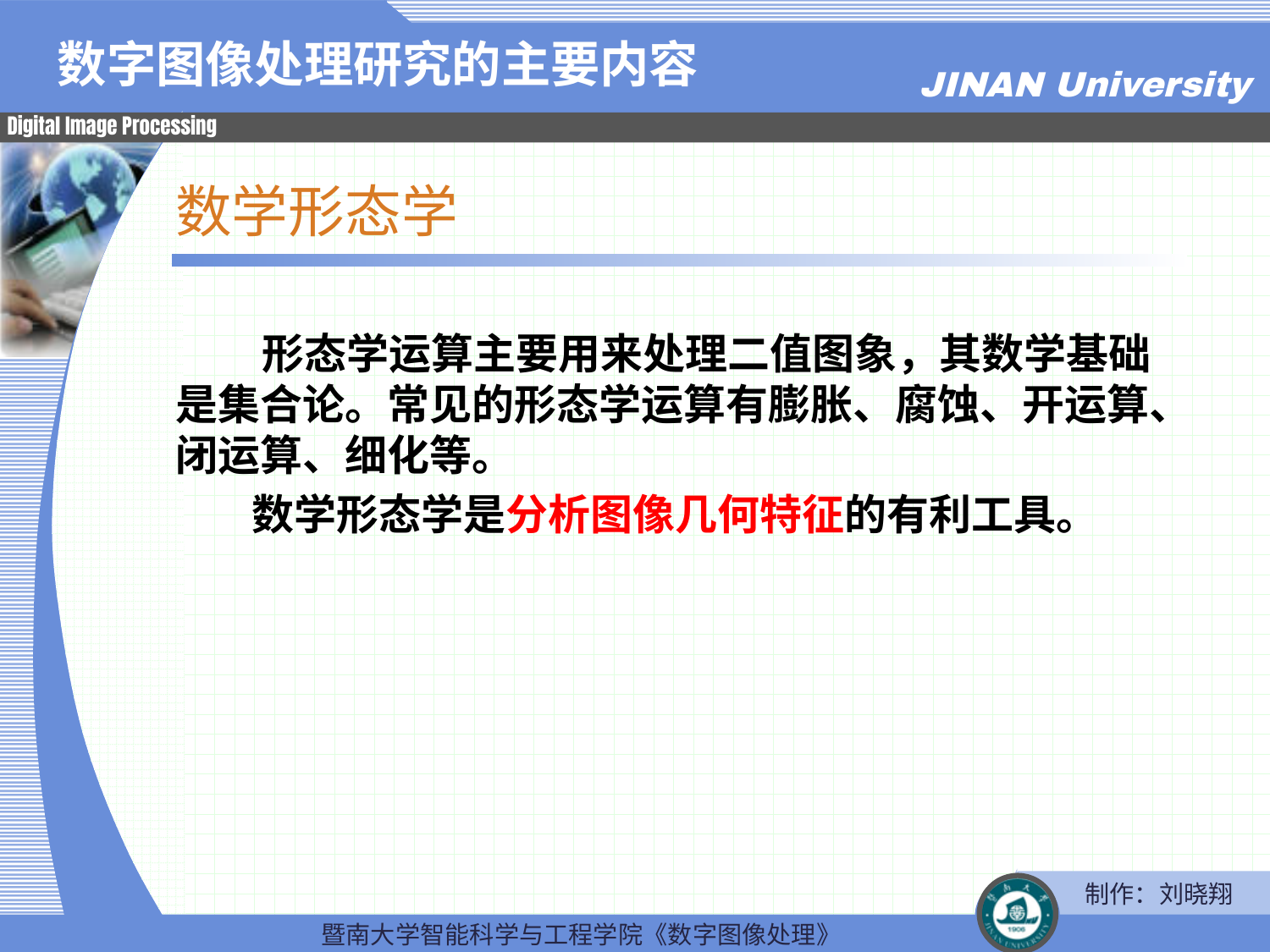

数字图像处理研究的主要内容
数学形态学
        形态学运算主要用来处理二值图象，其数学基础是集合论。常见的形态学运算有膨胀、腐蚀、开运算、闭运算、细化等。
       数学形态学是分析图像几何特征的有利工具。

31